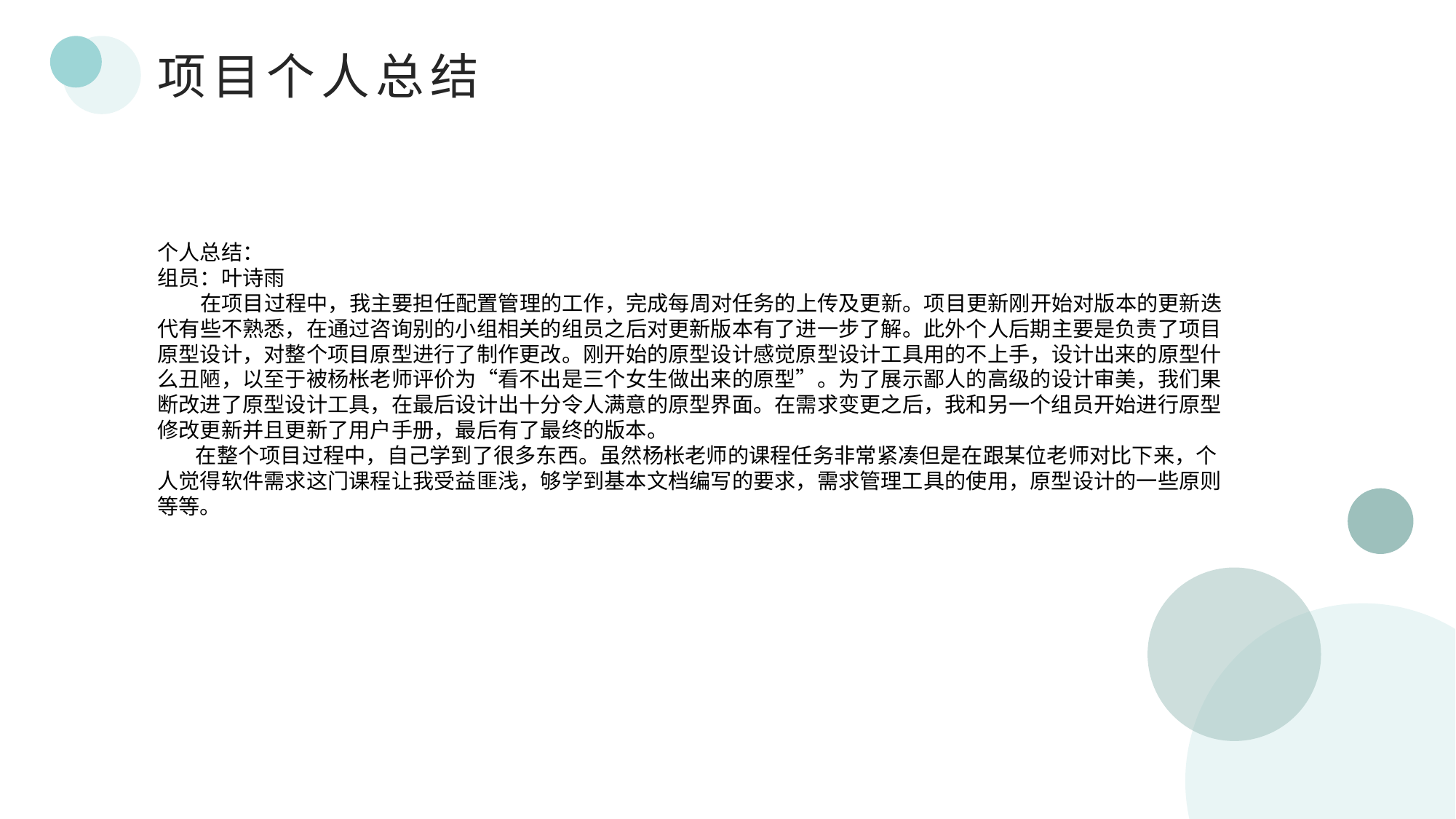

项目个人总结
个人总结：
组员：叶诗雨
        在项目过程中，我主要担任配置管理的工作，完成每周对任务的上传及更新。项目更新刚开始对版本的更新迭代有些不熟悉，在通过咨询别的小组相关的组员之后对更新版本有了进一步了解。此外个人后期主要是负责了项目原型设计，对整个项目原型进行了制作更改。刚开始的原型设计感觉原型设计工具用的不上手，设计出来的原型什么丑陋，以至于被杨枨老师评价为“看不出是三个女生做出来的原型”。为了展示鄙人的高级的设计审美，我们果断改进了原型设计工具，在最后设计出十分令人满意的原型界面。在需求变更之后，我和另一个组员开始进行原型修改更新并且更新了用户手册，最后有了最终的版本。
       在整个项目过程中，自己学到了很多东西。虽然杨枨老师的课程任务非常紧凑但是在跟某位老师对比下来，个人觉得软件需求这门课程让我受益匪浅，够学到基本文档编写的要求，需求管理工具的使用，原型设计的一些原则等等。

90